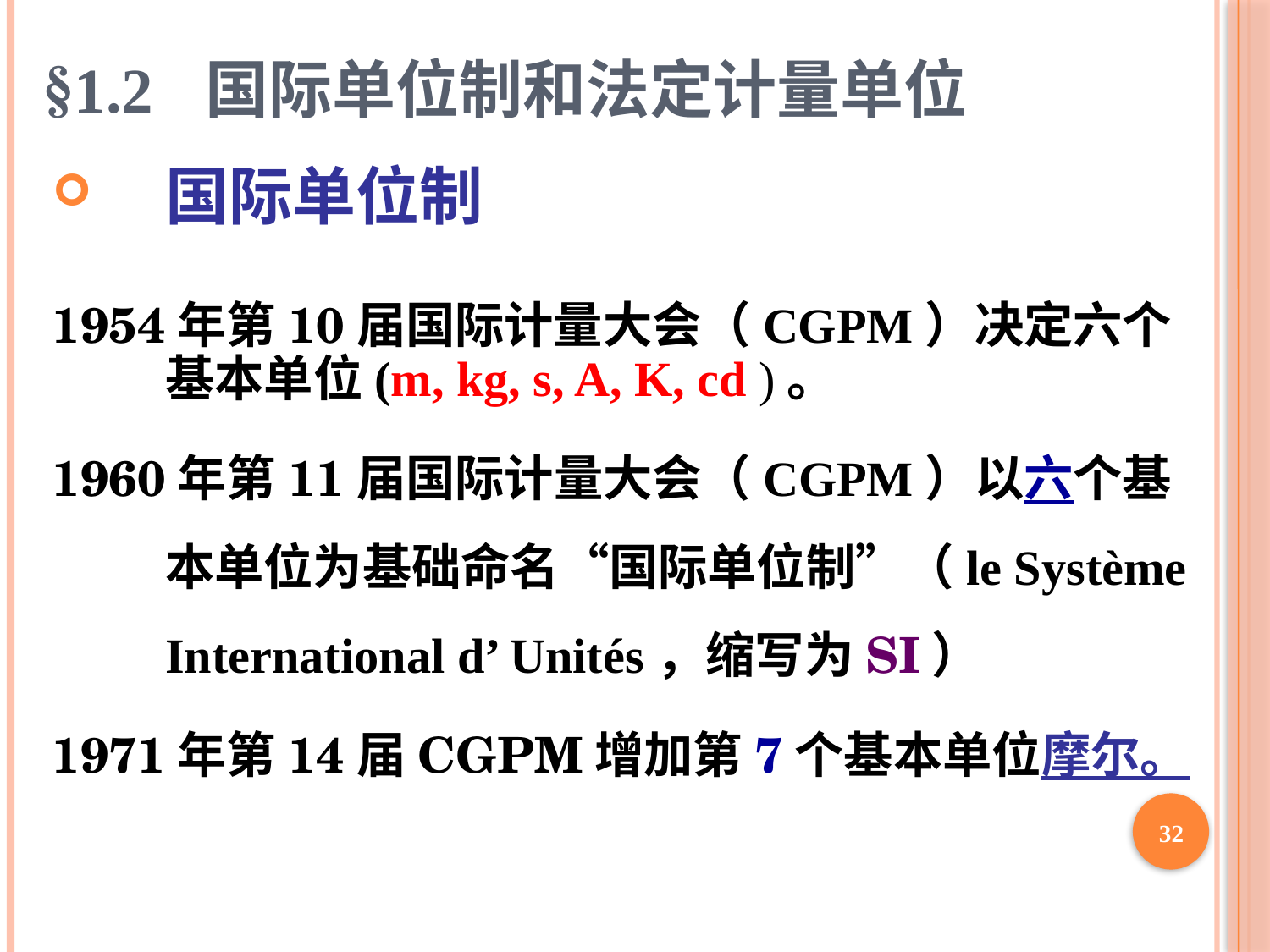

# §1.2  国际单位制和法定计量单位
国际单位制

1954年第10届国际计量大会（CGPM）决定六个基本单位(m, kg, s, A, K, cd )。
1960年第11届国际计量大会（CGPM）以六个基本单位为基础命名“国际单位制”（le Système International d’ Unités，缩写为SI）
1971年第14届CGPM增加第7个基本单位摩尔。
32
32